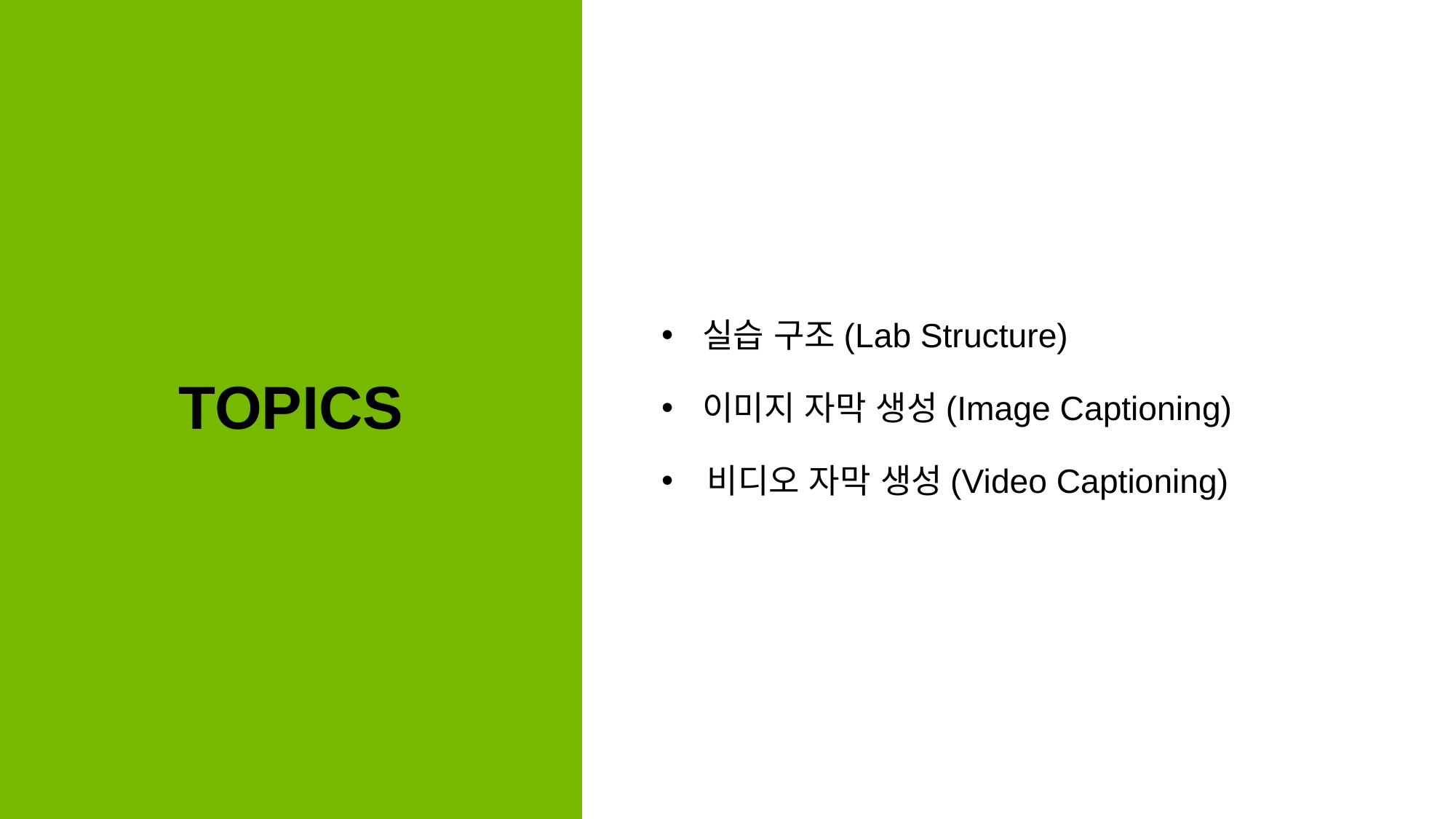

실습 구조(Lab Structure)

이미지 자막 생성(Image Captioning)

비디오 자막 생성(Video Captioning)
TOPICS